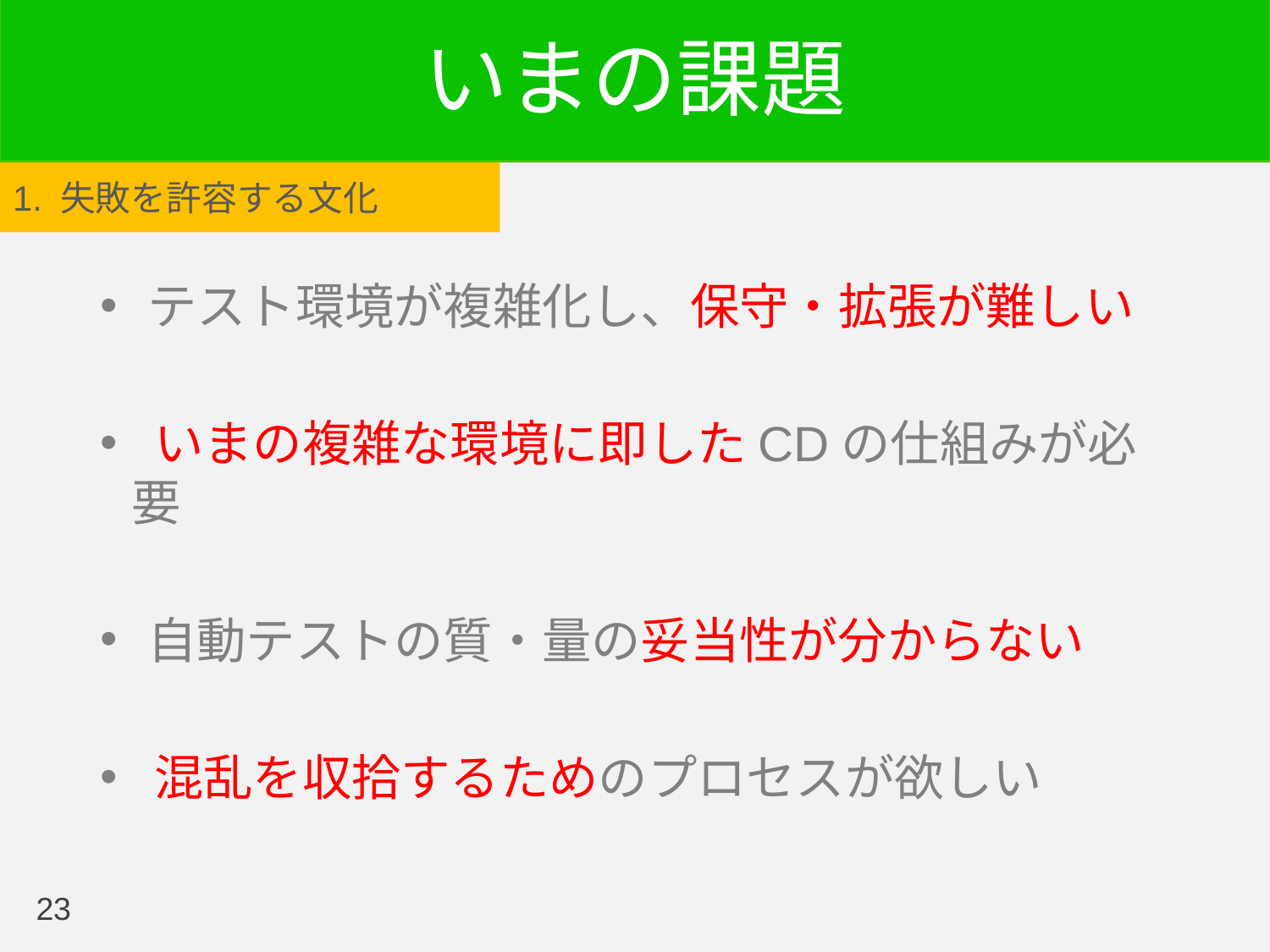

# いまの課題
1. 失敗を許容する文化
テスト環境が複雑化し、保守・拡張が難しい

 いまの複雑な環境に即したCDの仕組みが必要

自動テストの質・量の妥当性が分からない

 混乱を収拾するためのプロセスが欲しい
23